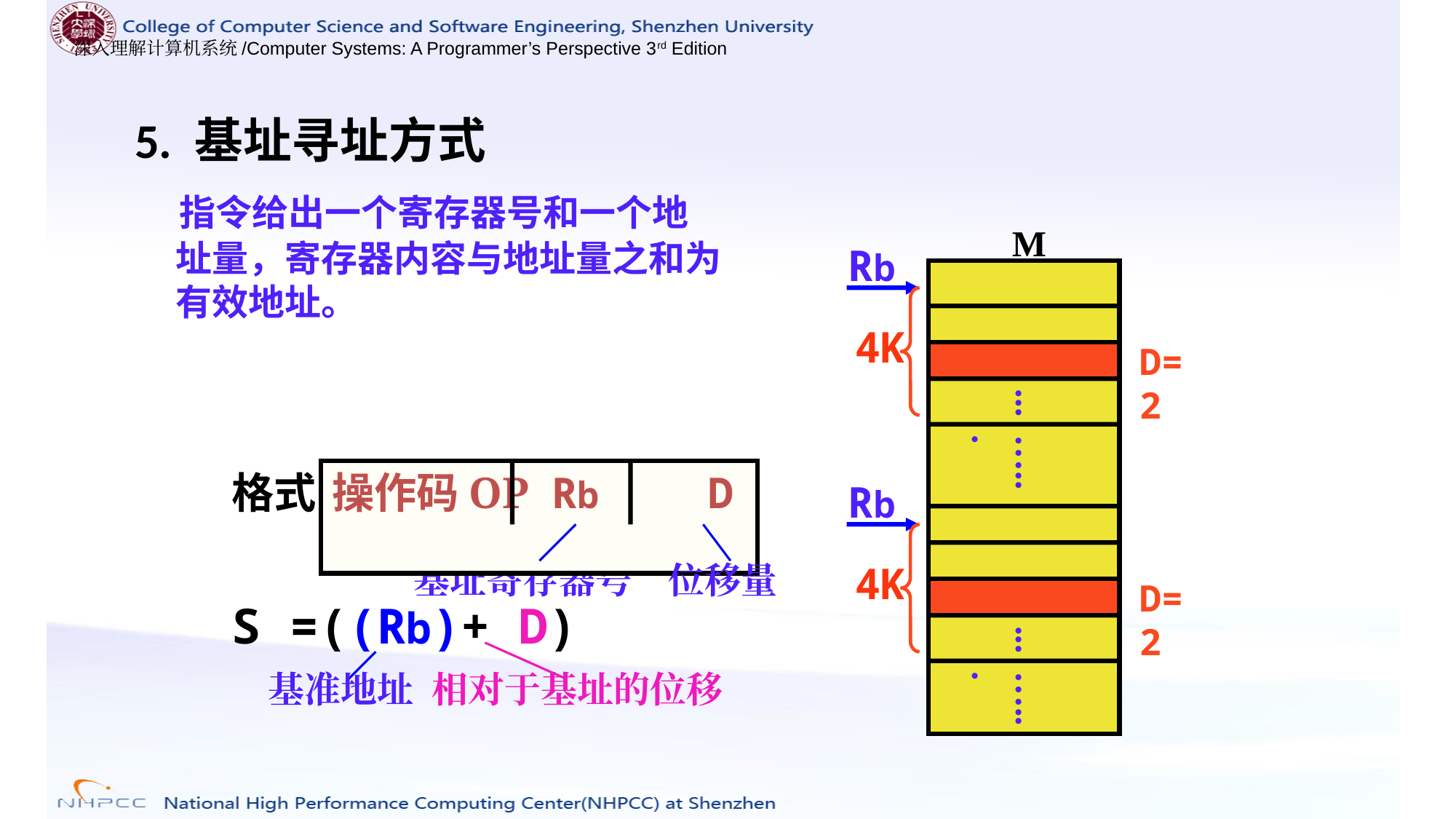

5. 基址寻址方式
   指令给出一个寄存器号和一个地址量，寄存器内容与地址量之和为有效地址。

 M

...

…...

...

…...
Rb

 4K
D=2

格式
操作码OP  Rb     D

Rb

基址寄存器号
位移量
 4K
D=2

S =((Rb)+ D)

基准地址
相对于基址的位移